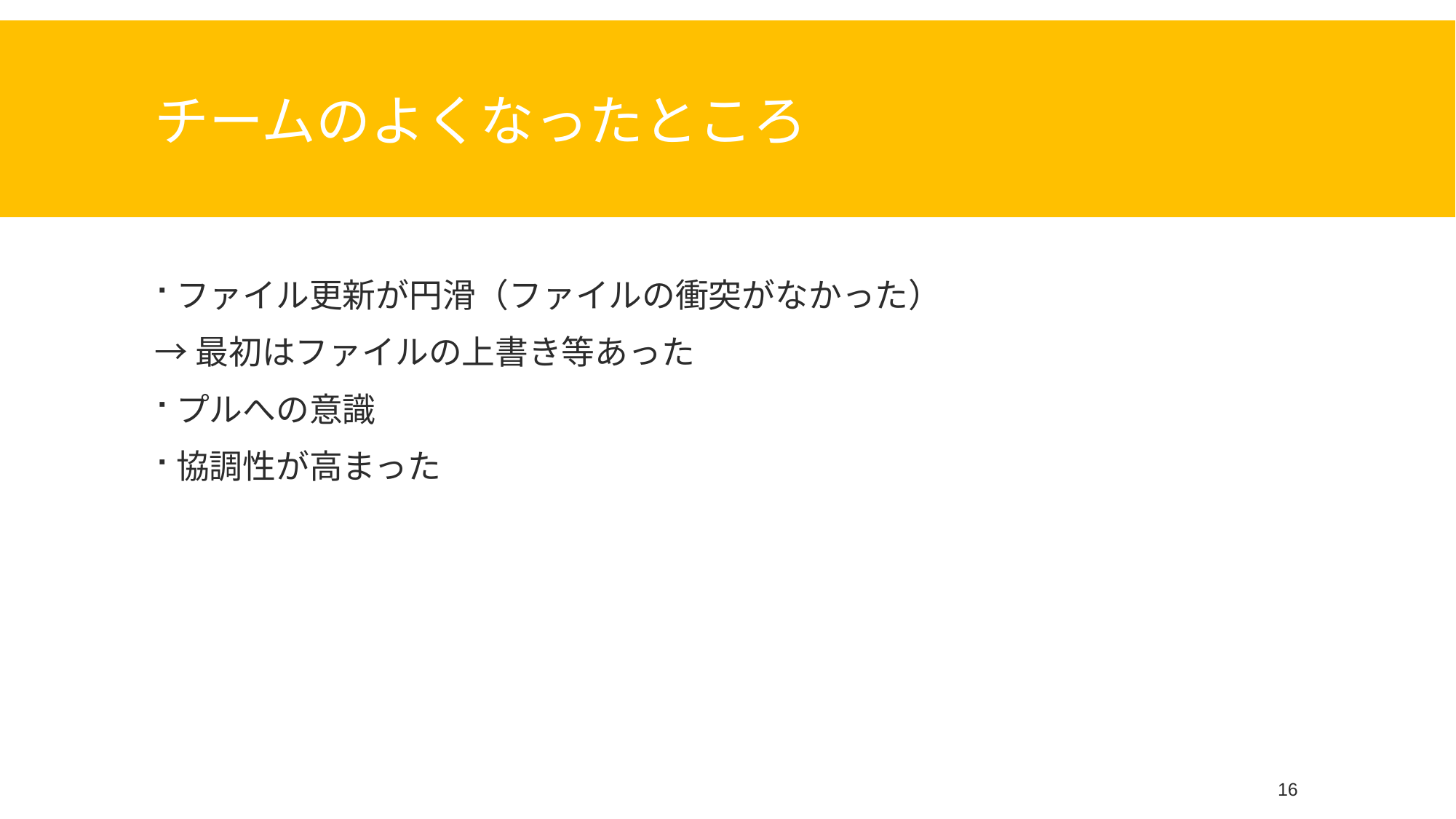

# チームのよくなったところ
ファイル更新が円滑（ファイルの衝突がなかった）
→最初はファイルの上書き等あった
プルへの意識
協調性が高まった

16